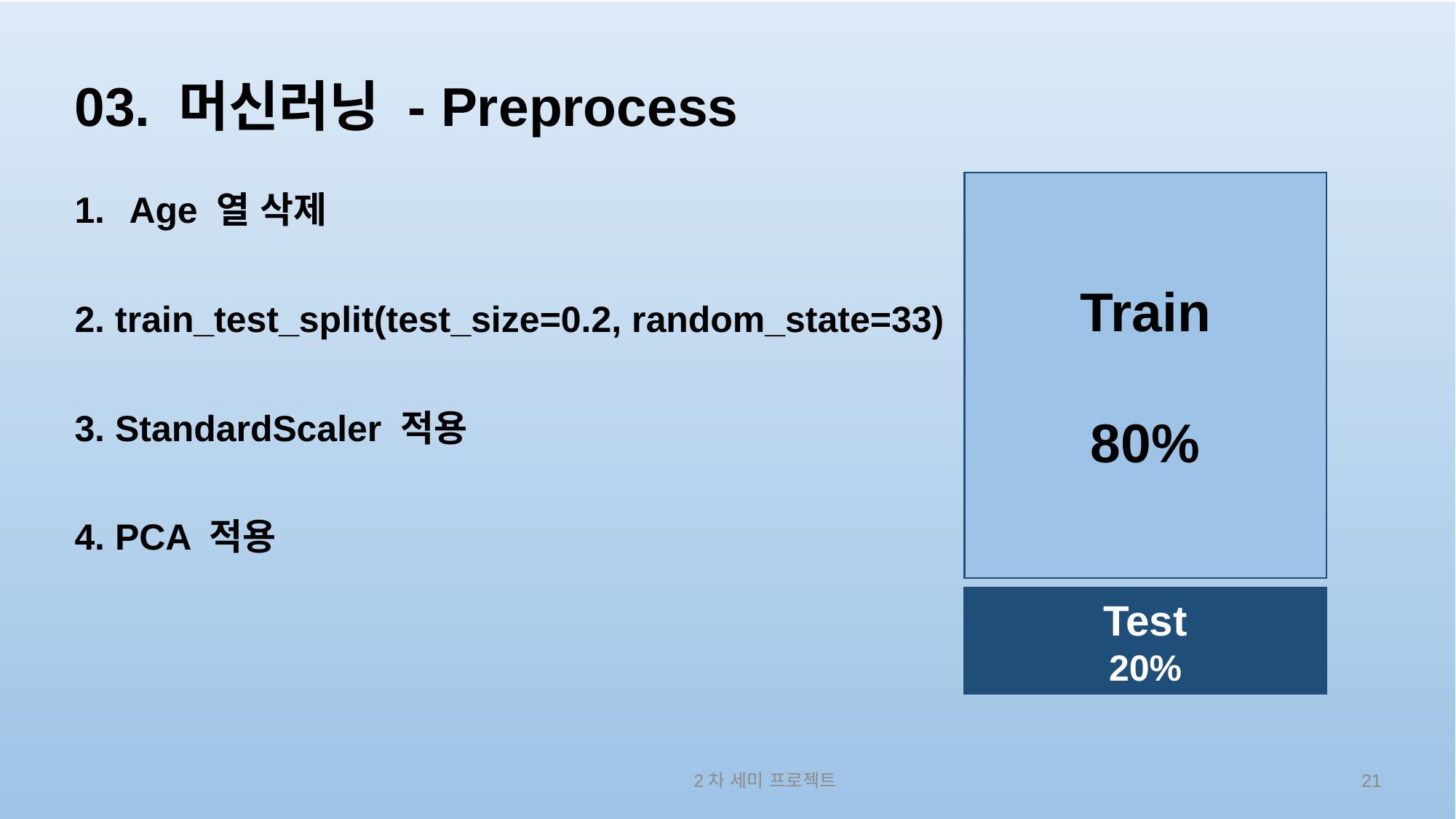

# 03. 머신러닝 - Preprocess
Train

80%
Age 열 삭제

2. train_test_split(test_size=0.2, random_state=33)

3. StandardScaler 적용

4. PCA 적용

Test
20%
2차 세미 프로젝트
21